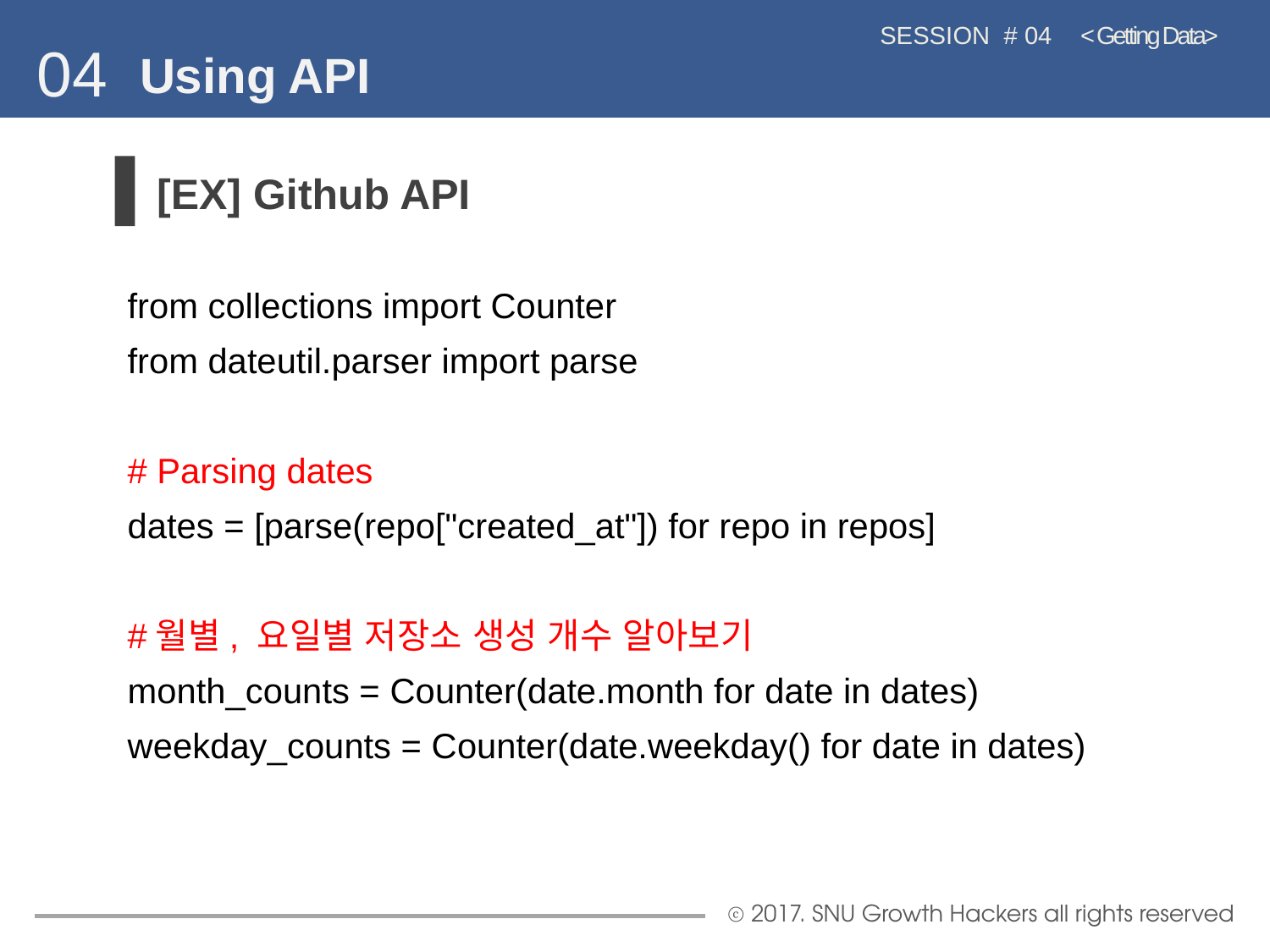

SESSION  # 04    < Getting Data>
04
Using API

[EX] Github API
from collections import Counter
from dateutil.parser import parse

# Parsing dates
dates = [parse(repo["created_at"]) for repo in repos]

#월별, 요일별 저장소 생성 개수 알아보기
month_counts = Counter(date.month for date in dates)
weekday_counts = Counter(date.weekday() for date in dates)
ⓒ 2017. SNU Growth Hackers all rights reserved